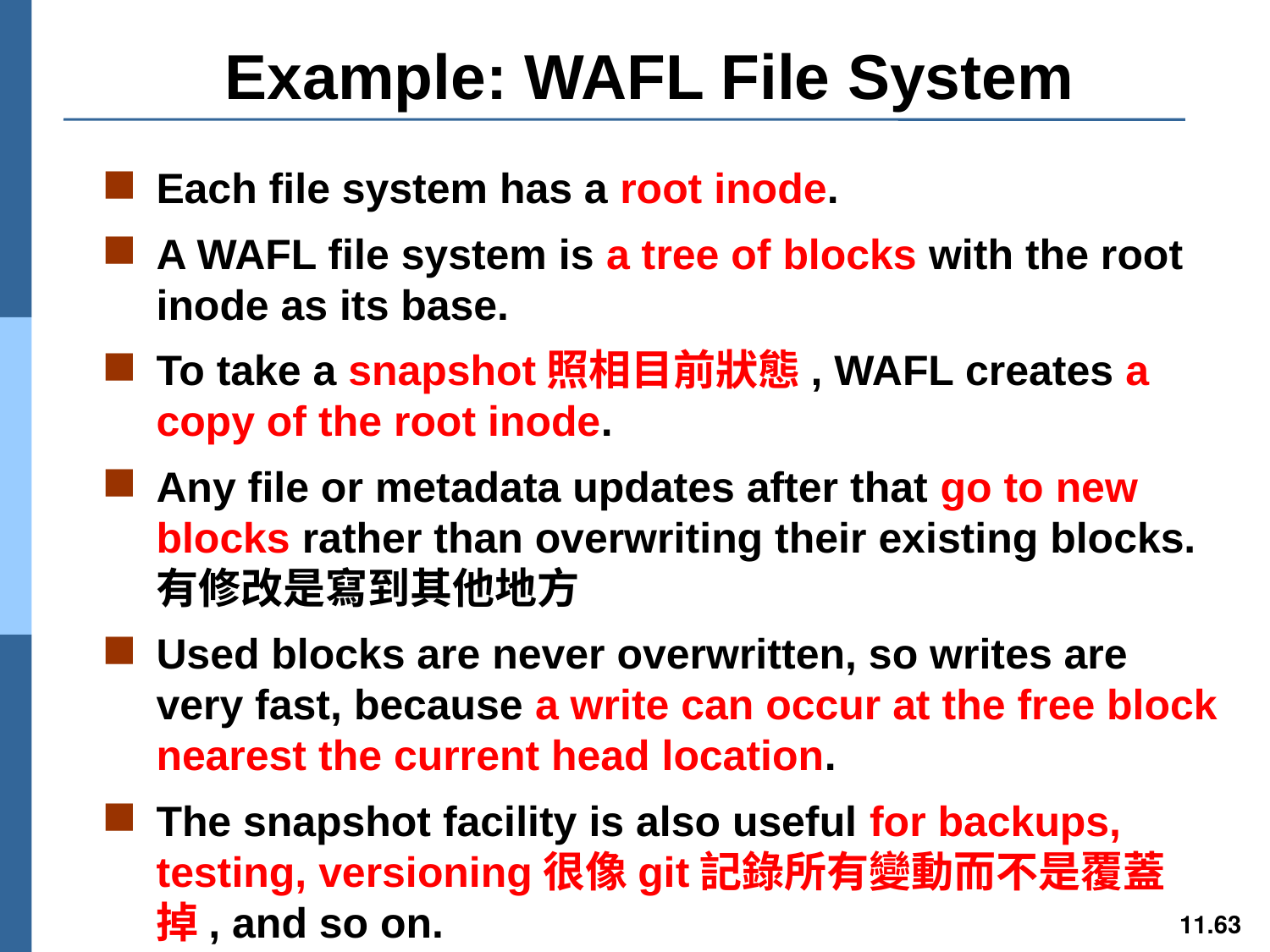

# Example: WAFL File System
Each file system has a root inode.
A WAFL file system is a tree of blocks with the root inode as its base.
To take a snapshot照相目前狀態, WAFL creates a copy of the root inode.
Any file or metadata updates after that go to new blocks rather than overwriting their existing blocks.有修改是寫到其他地方
Used blocks are never overwritten, so writes are very fast, because a write can occur at the free block nearest the current head location.
The snapshot facility is also useful for backups, testing, versioning很像git記錄所有變動而不是覆蓋掉, and so on.